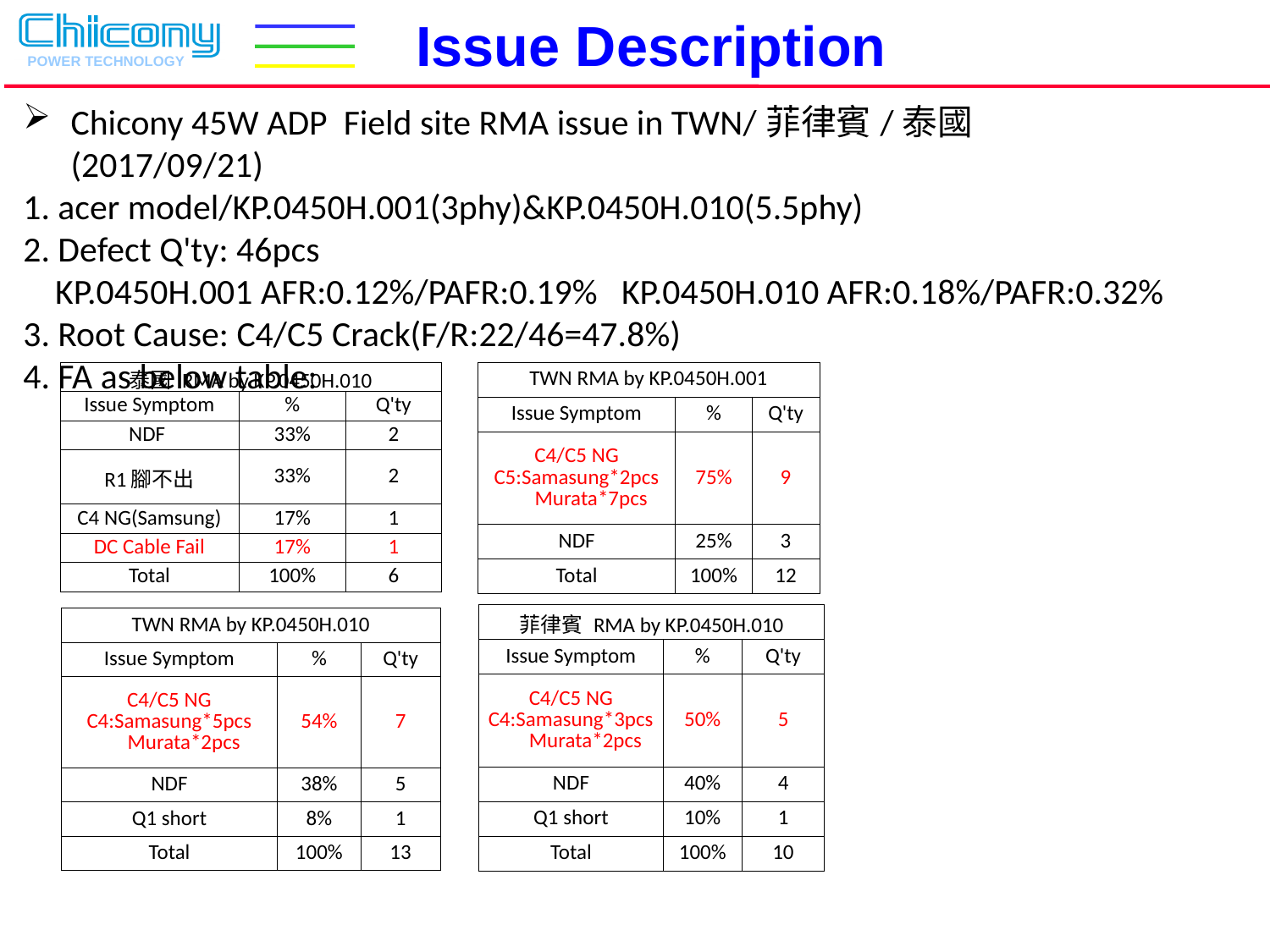

Issue Description
Chicony 45W ADP  Field site RMA issue in TWN/菲律賓/泰國(2017/09/21)
1. acer model/KP.0450H.001(3phy)&KP.0450H.010(5.5phy)
2. Defect Q'ty: 46pcs
    KP.0450H.001 AFR:0.12%/PAFR:0.19%   KP.0450H.010 AFR:0.18%/PAFR:0.32%
3. Root Cause: C4/C5 Crack(F/R:22/46=47.8%)
4. FA as below table:
| 泰國 RMA by KP.0450H.010 |  |  |
| --- | --- | --- |
| Issue Symptom | % | Q'ty |
| NDF | 33% | 2 |
| R1腳不出 | 33% | 2 |
| C4 NG(Samsung) | 17% | 1 |
| DC Cable Fail | 17% | 1 |
| Total | 100% | 6 |
| TWN RMA by KP.0450H.001 |  |  |
| --- | --- | --- |
| Issue Symptom | % | Q'ty |
| C4/C5 NG C5:Samasung\*2pcs Murata\*7pcs | 75% | 9 |
| NDF | 25% | 3 |
| Total | 100% | 12 |
| 菲律賓 RMA by KP.0450H.010 |  |  |
| --- | --- | --- |
| Issue Symptom | % | Q'ty |
| C4/C5 NG C4:Samasung\*3pcs Murata\*2pcs | 50% | 5 |
| NDF | 40% | 4 |
| Q1 short | 10% | 1 |
| Total | 100% | 10 |
| TWN RMA by KP.0450H.010 |  |  |
| --- | --- | --- |
| Issue Symptom | % | Q'ty |
| C4/C5 NG C4:Samasung\*5pcs Murata\*2pcs | 54% | 7 |
| NDF | 38% | 5 |
| Q1 short | 8% | 1 |
| Total | 100% | 13 |